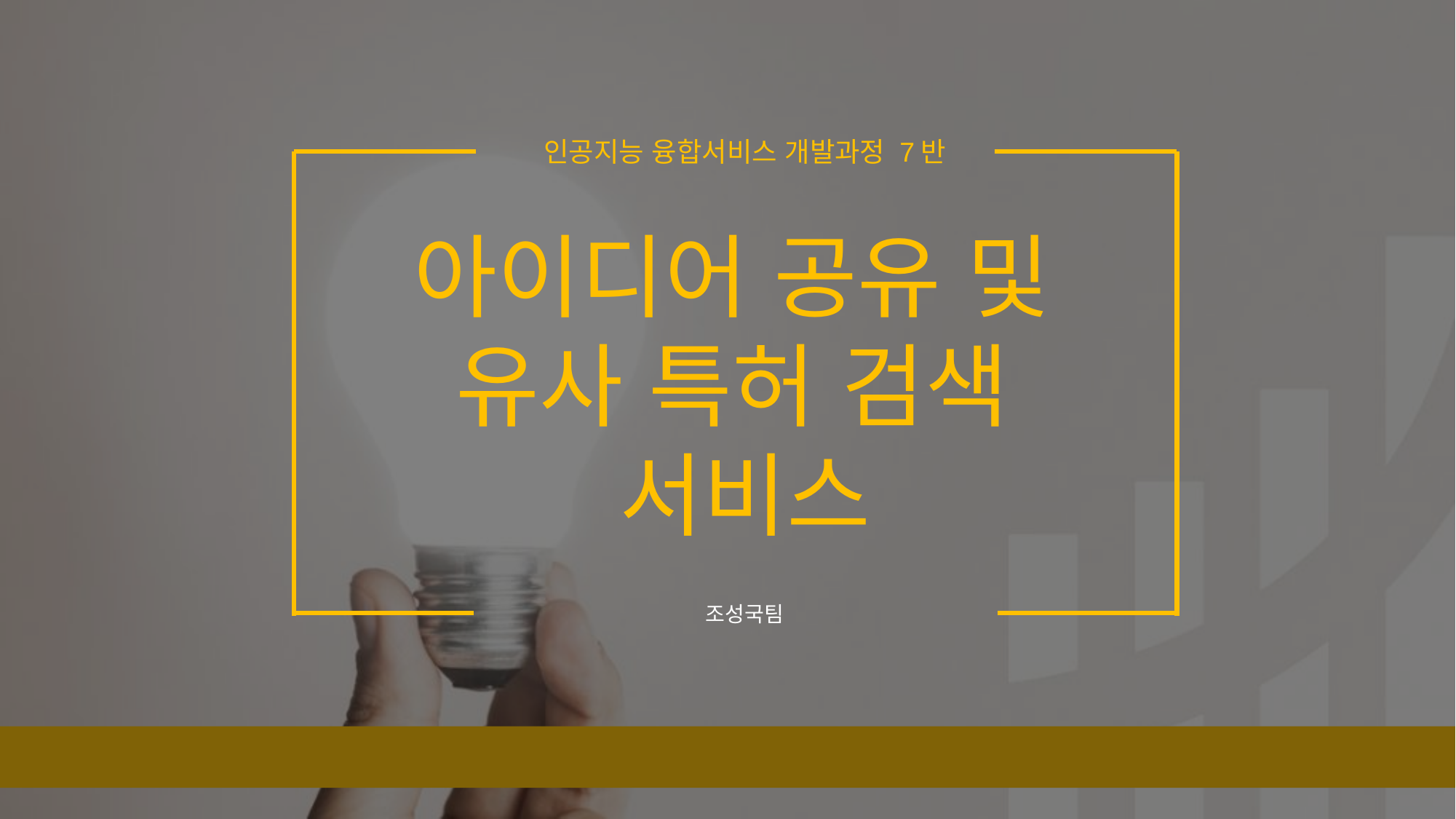

인공지능 융합서비스 개발과정 7반
아이디어 공유 및
유사 특허 검색
서비스
조성국팀